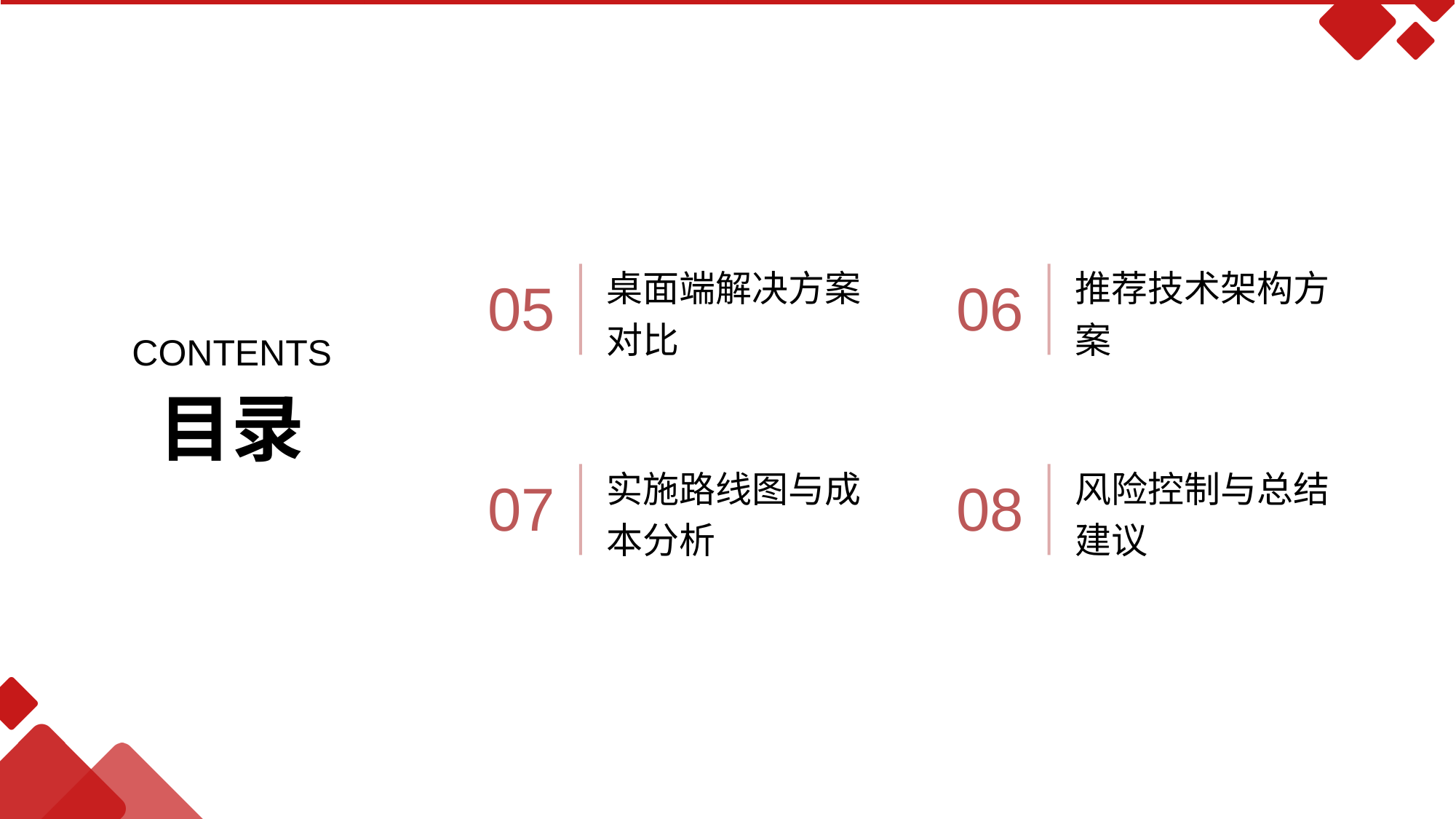

桌面端解决方案对比
推荐技术架构方案

05
06
CONTENTS
目录
实施路线图与成本分析
风险控制与总结建议

07
08